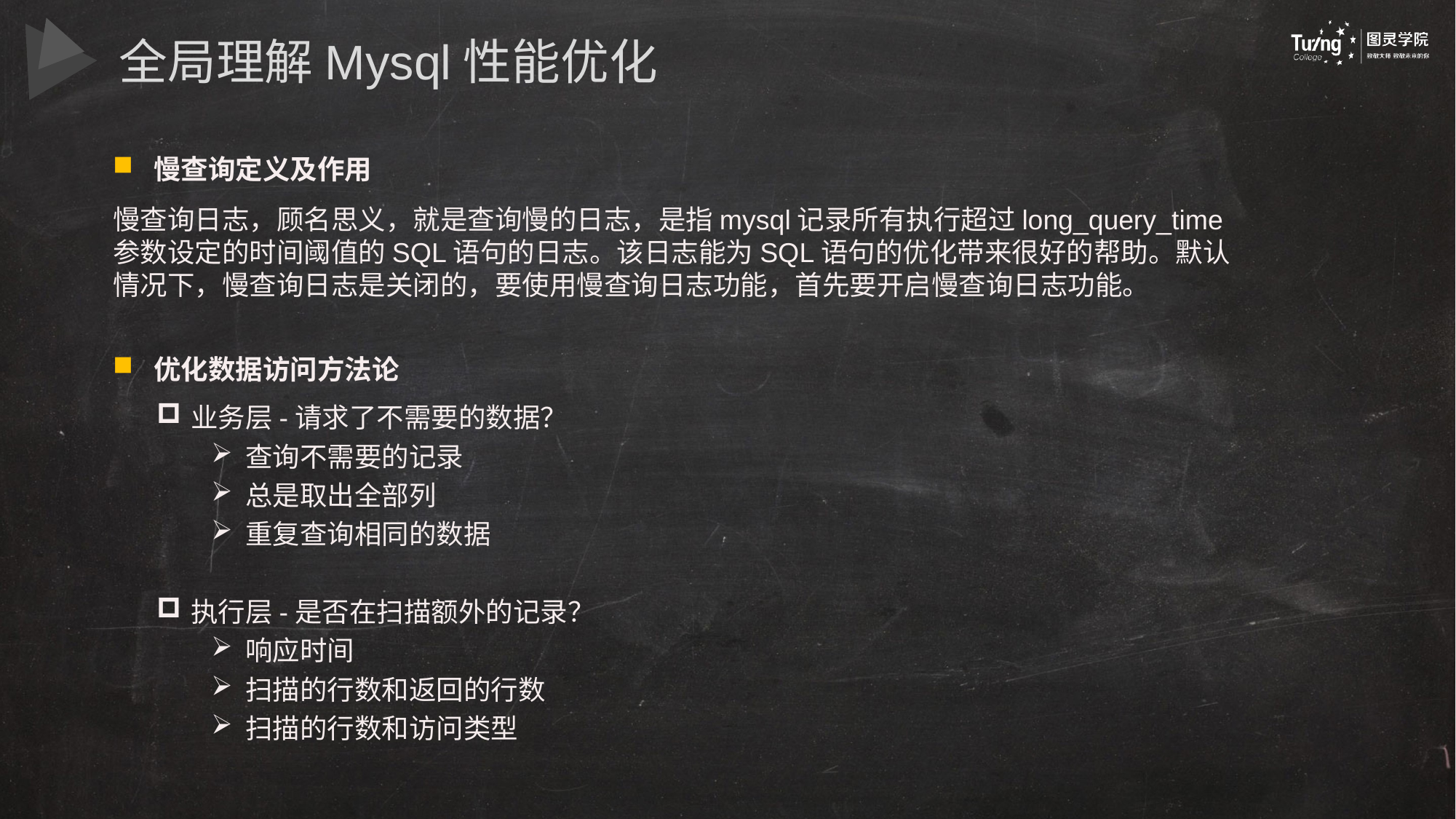

全局理解Mysql性能优化
慢查询定义及作用
慢查询日志，顾名思义，就是查询慢的日志，是指mysql记录所有执行超过long_query_time参数设定的时间阈值的SQL语句的日志。该日志能为SQL语句的优化带来很好的帮助。默认情况下，慢查询日志是关闭的，要使用慢查询日志功能，首先要开启慢查询日志功能。
优化数据访问方法论
业务层-请求了不需要的数据？
查询不需要的记录
总是取出全部列
重复查询相同的数据

执行层-是否在扫描额外的记录？
响应时间
扫描的行数和返回的行数
扫描的行数和访问类型